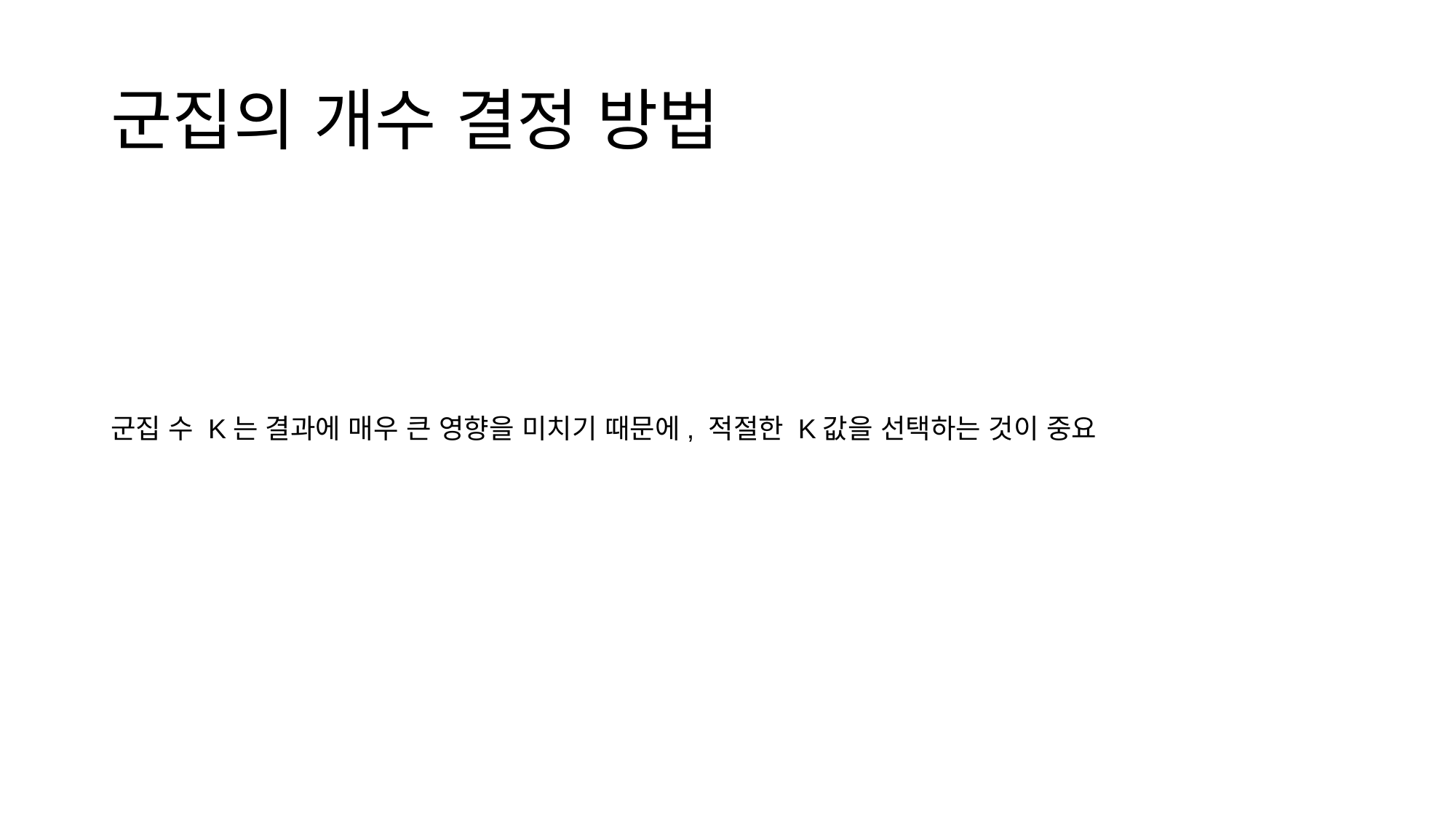

# 군집의 개수 결정 방법
군집 수 K는 결과에 매우 큰 영향을 미치기 때문에, 적절한 K값을 선택하는 것이 중요